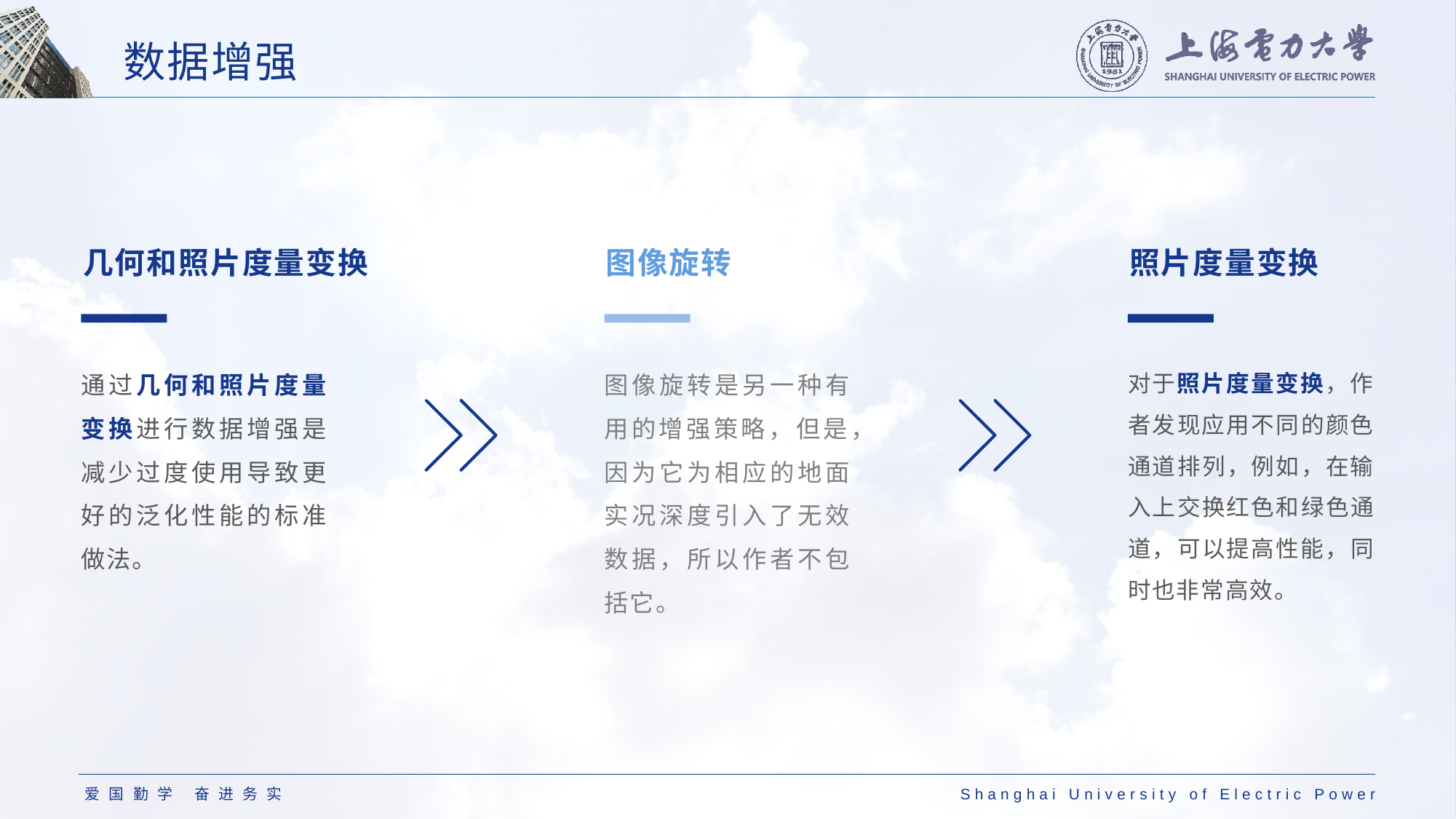

# 数据增强
几何和照片度量变换

通过几何和照片度量变换进行数据增强是减少过度使用导致更好的泛化性能的标准做法。
图像旋转

图像旋转是另一种有用的增强策略，但是，因为它为相应的地面实况深度引入了无效数据，所以作者不包括它。
照片度量变换

对于照片度量变换，作者发现应用不同的颜色通道排列，例如，在输入上交换红色和绿色通道，可以提高性能，同时也非常高效。